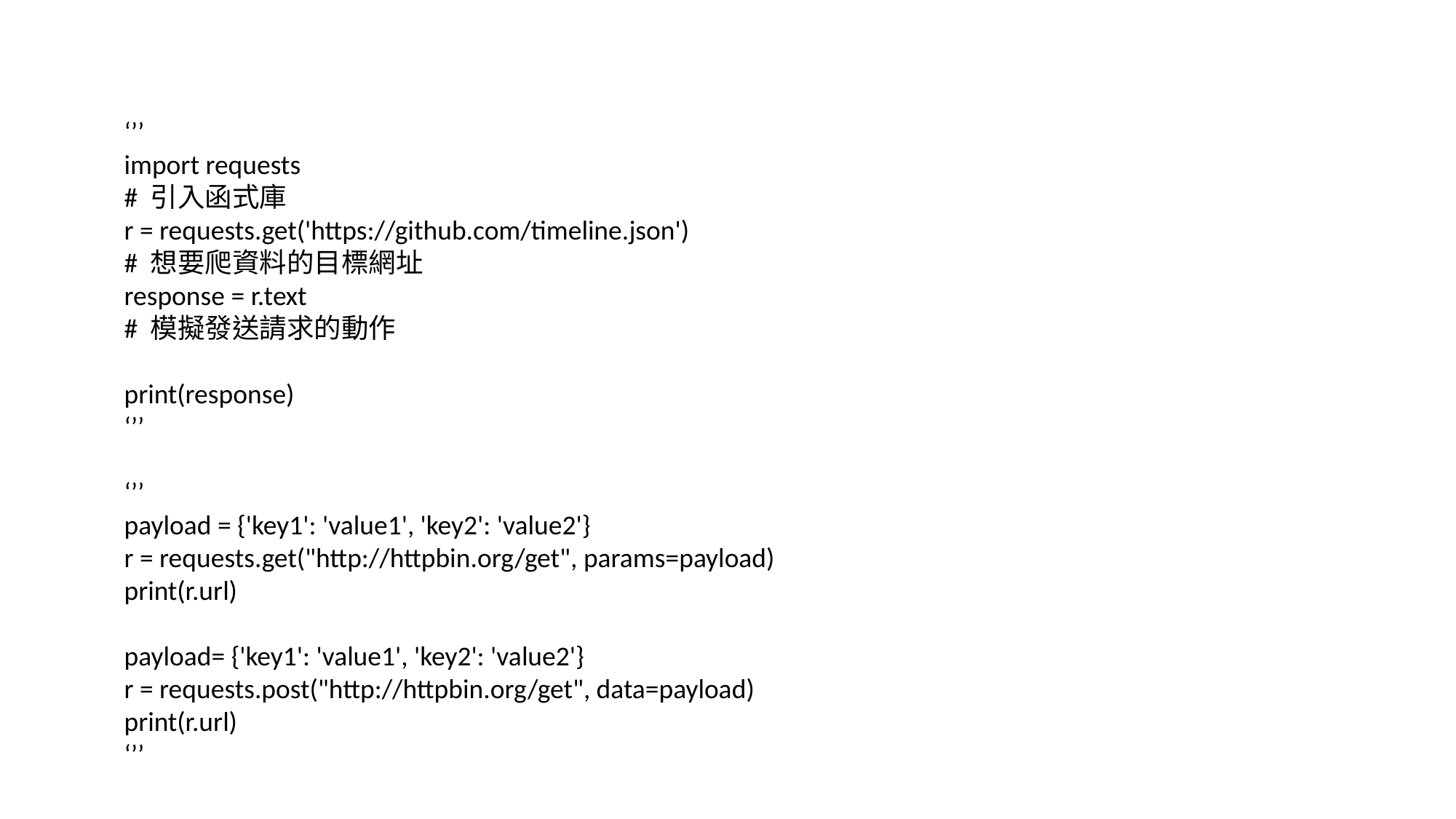

‘’’
import requests
# 引入函式庫
r = requests.get('https://github.com/timeline.json')
# 想要爬資料的目標網址
response = r.text
# 模擬發送請求的動作

print(response)
‘’’
‘’’
payload = {'key1': 'value1', 'key2': 'value2'}
r = requests.get("http://httpbin.org/get", params=payload)
print(r.url)

payload= {'key1': 'value1', 'key2': 'value2'}
r = requests.post("http://httpbin.org/get", data=payload)
print(r.url)
‘’’